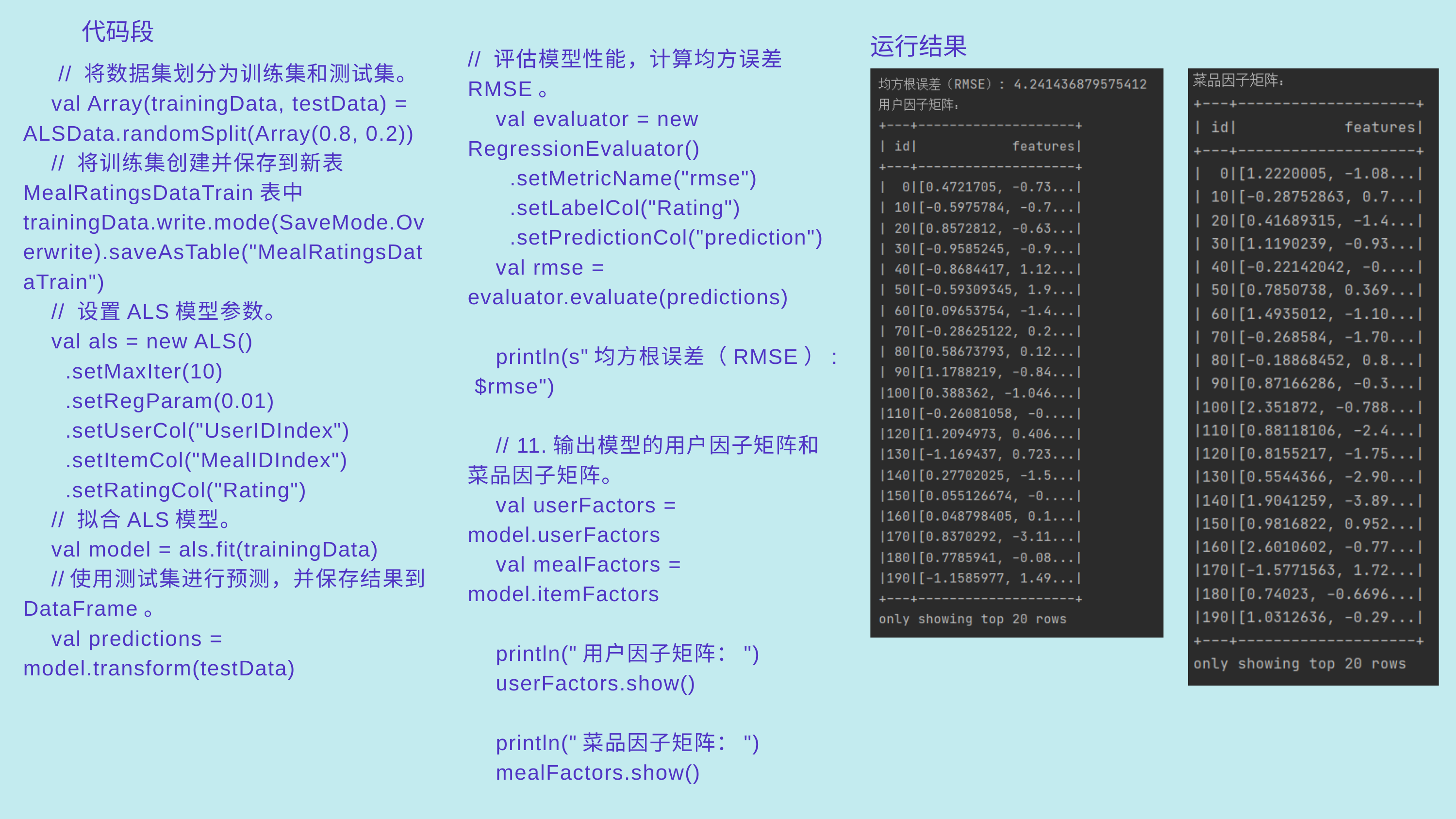

代码段
运行结果
// 评估模型性能，计算均方误差RMSE。
    val evaluator = new RegressionEvaluator()
      .setMetricName("rmse")
      .setLabelCol("Rating")
      .setPredictionCol("prediction")
    val rmse = evaluator.evaluate(predictions)

    println(s"均方根误差（RMSE）: $rmse")

    // 11.输出模型的用户因子矩阵和菜品因子矩阵。
    val userFactors = model.userFactors
    val mealFactors = model.itemFactors

    println("用户因子矩阵：")
    userFactors.show()

    println("菜品因子矩阵：")
    mealFactors.show()
     // 将数据集划分为训练集和测试集。
    val Array(trainingData, testData) = ALSData.randomSplit(Array(0.8, 0.2))
    // 将训练集创建并保存到新表MealRatingsDataTrain表中
trainingData.write.mode(SaveMode.Overwrite).saveAsTable("MealRatingsDataTrain")
    // 设置ALS模型参数。
    val als = new ALS()
      .setMaxIter(10)
      .setRegParam(0.01)
      .setUserCol("UserIDIndex")
      .setItemCol("MealIDIndex")
      .setRatingCol("Rating")
    // 拟合ALS模型。
    val model = als.fit(trainingData)
    //使用测试集进行预测，并保存结果到DataFrame。
    val predictions = model.transform(testData)